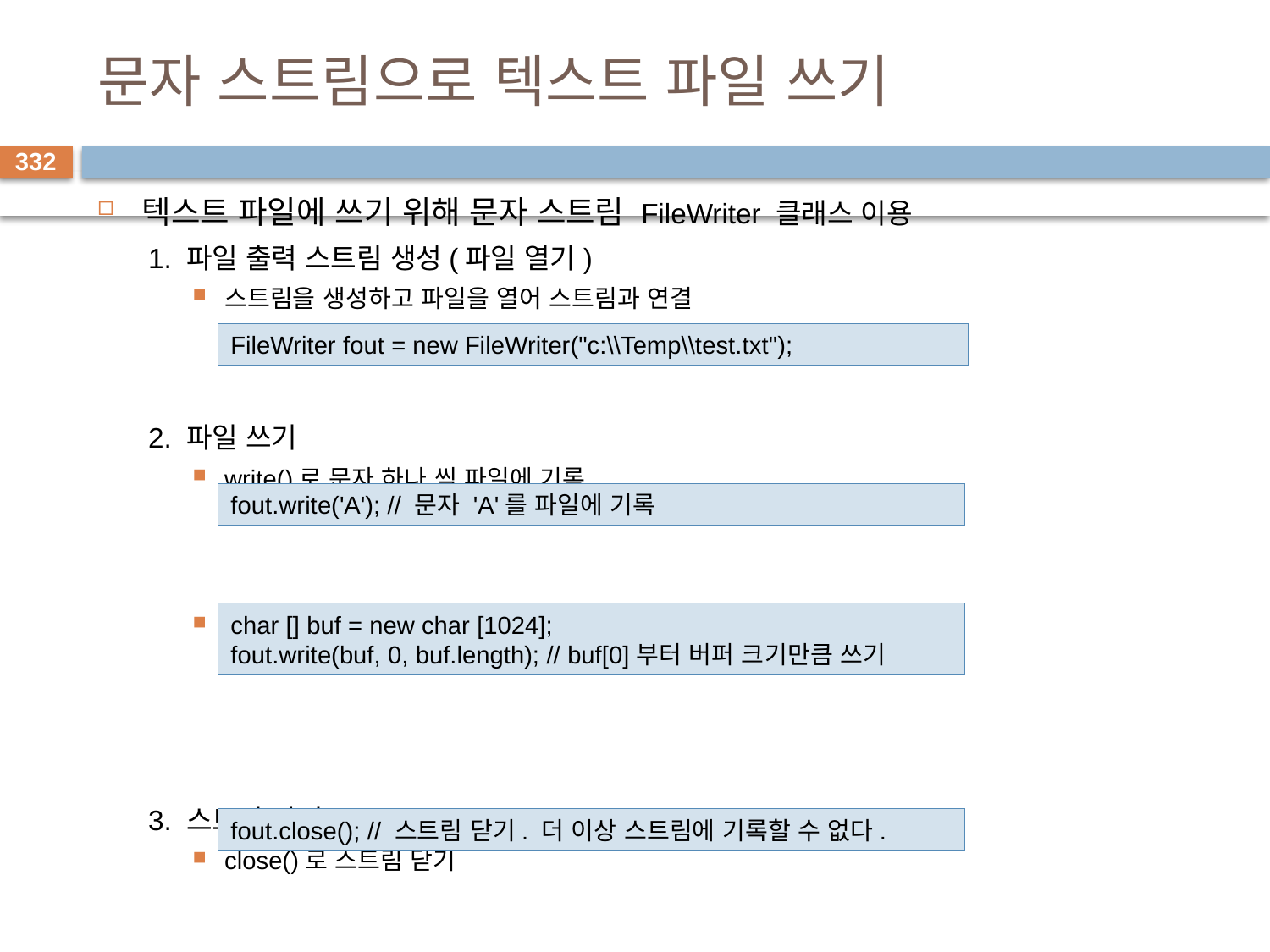

# 문자 스트림으로 텍스트 파일 쓰기
332
텍스트 파일에 쓰기 위해 문자 스트림 FileWriter 클래스 이용
1. 파일 출력 스트림 생성(파일 열기)
스트림을 생성하고 파일을 열어 스트림과 연결

2. 파일 쓰기
write()로 문자 하나 씩 파일에 기록

블록 단위로 쓰기 가능

3. 스트림 닫기
close()로 스트림 닫기

FileWriter fout = new FileWriter("c:\\Temp\\test.txt");
fout.write('A'); // 문자 'A'를 파일에 기록
char [] buf = new char [1024];
fout.write(buf, 0, buf.length); // buf[0]부터 버퍼 크기만큼 쓰기
fout.close(); // 스트림 닫기. 더 이상 스트림에 기록할 수 없다.